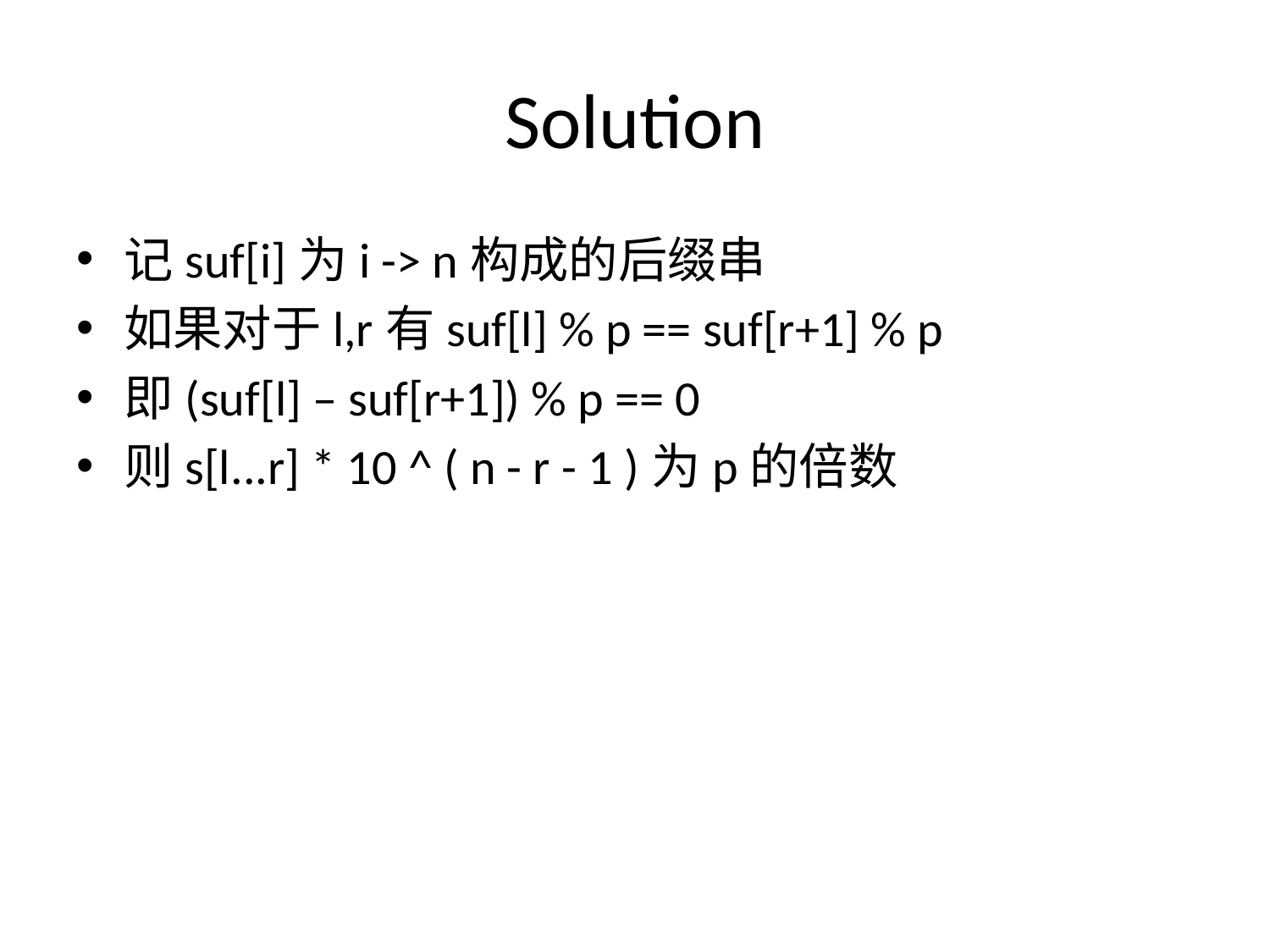

# Solution
记suf[i]为i -> n构成的后缀串
如果对于l,r有suf[l] % p == suf[r+1] % p
即(suf[l] – suf[r+1]) % p == 0
则s[l...r] * 10 ^ ( n - r - 1 )为p的倍数